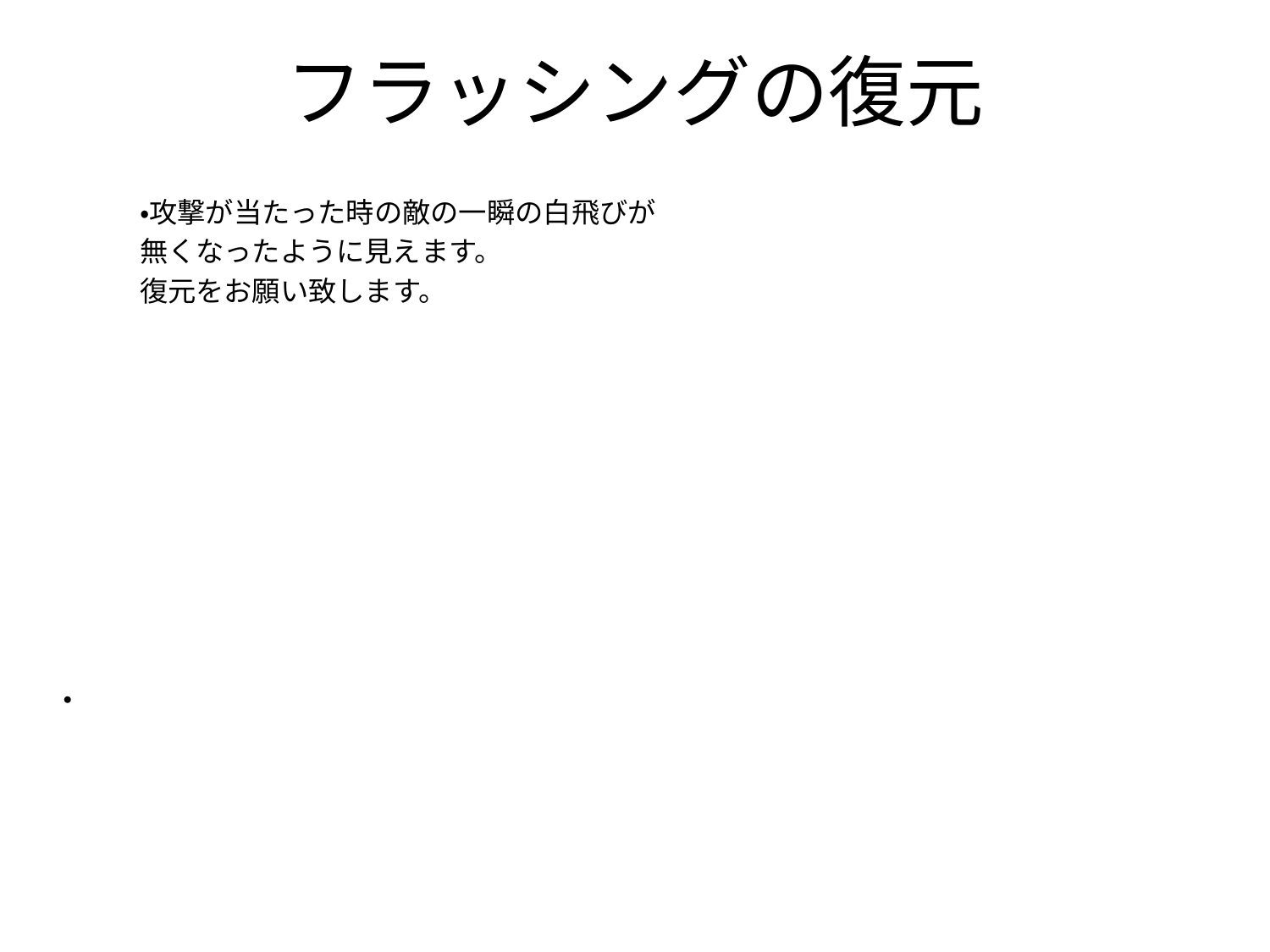

# フラッシングの復元
・攻撃が当たった時の敵の一瞬の白飛びが
無くなったように見えます。
復元をお願い致します。
・